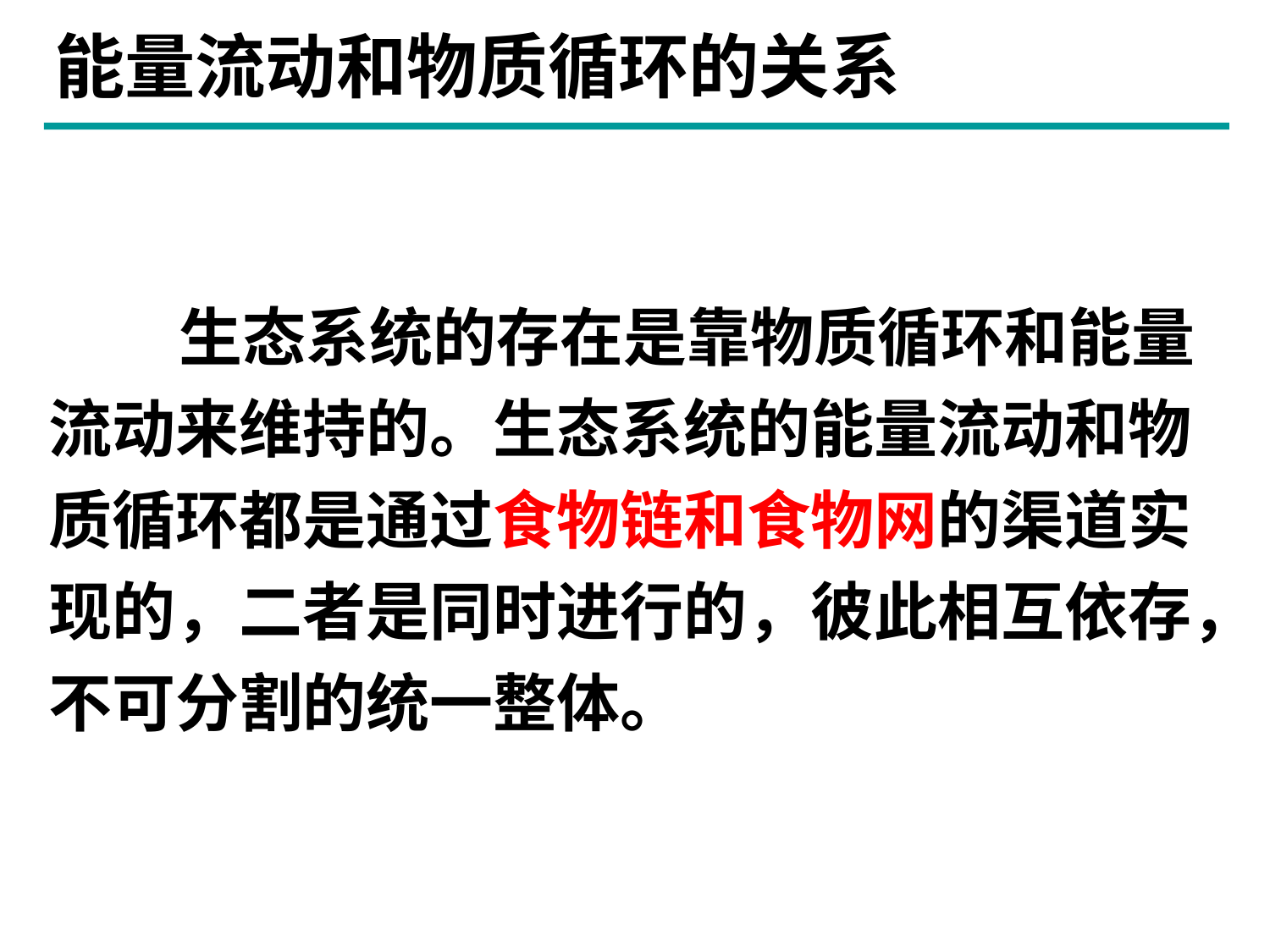

能量流动和物质循环的关系
        生态系统的存在是靠物质循环和能量
流动来维持的。生态系统的能量流动和物
质循环都是通过食物链和食物网的渠道实
现的，二者是同时进行的，彼此相互依存，
不可分割的统一整体。